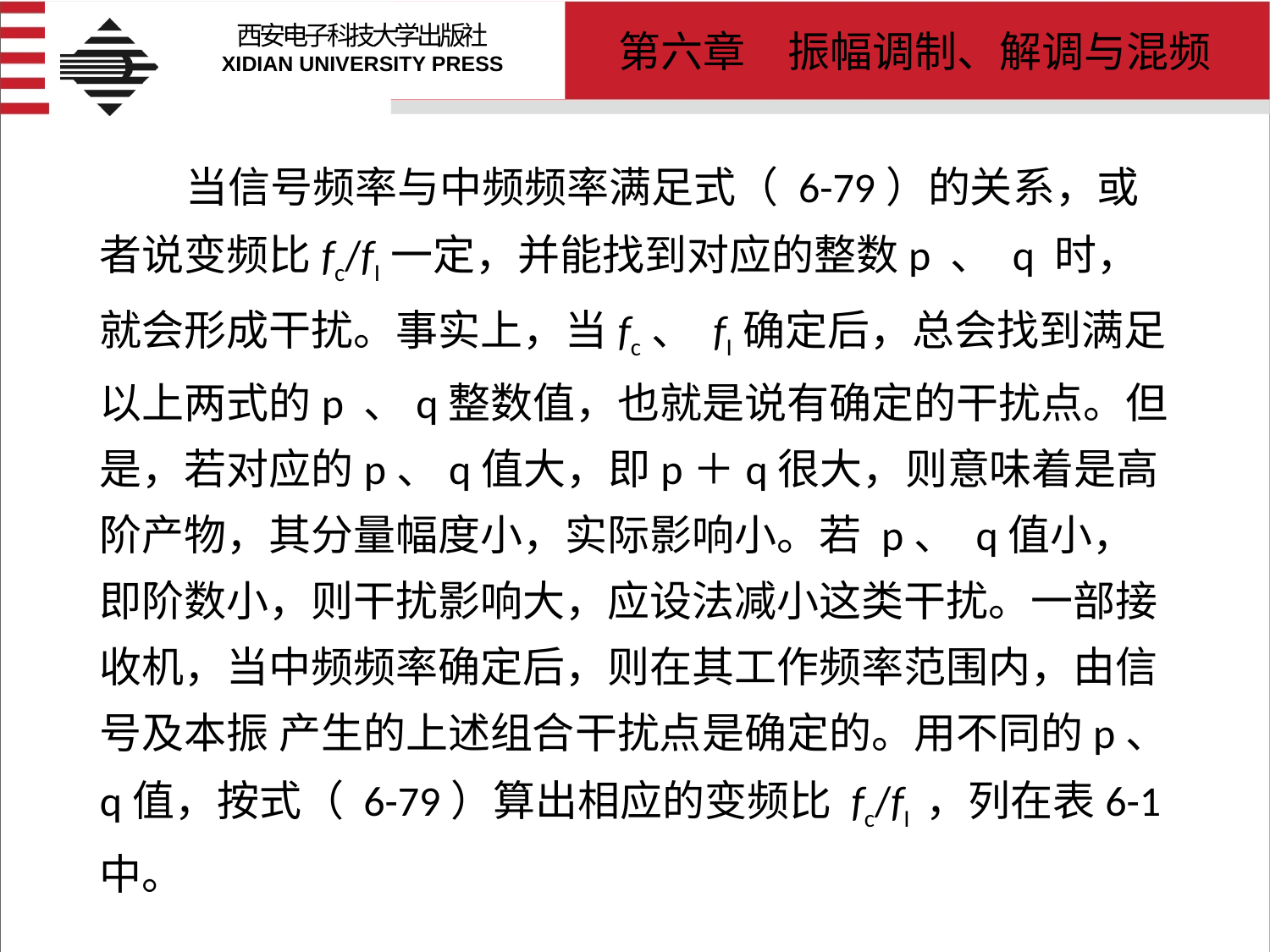

# 当信号频率与中频频率满足式（ 6-79）的关系，或者说变频比fc/fI一定，并能找到对应的整数p 、 q 时，就会形成干扰。事实上，当fc、 fI确定后，总会找到满足以上两式的p 、q整数值，也就是说有确定的干扰点。但是，若对应的p、q值大，即p＋q很大，则意味着是高阶产物，其分量幅度小，实际影响小。若 p、 q值小，即阶数小，则干扰影响大，应设法减小这类干扰。一部接收机，当中频频率确定后，则在其工作频率范围内，由信号及本振 产生的上述组合干扰点是确定的。用不同的p、q值，按式（ 6-79）算出相应的变频比 fc/fI ，列在表6-1中。